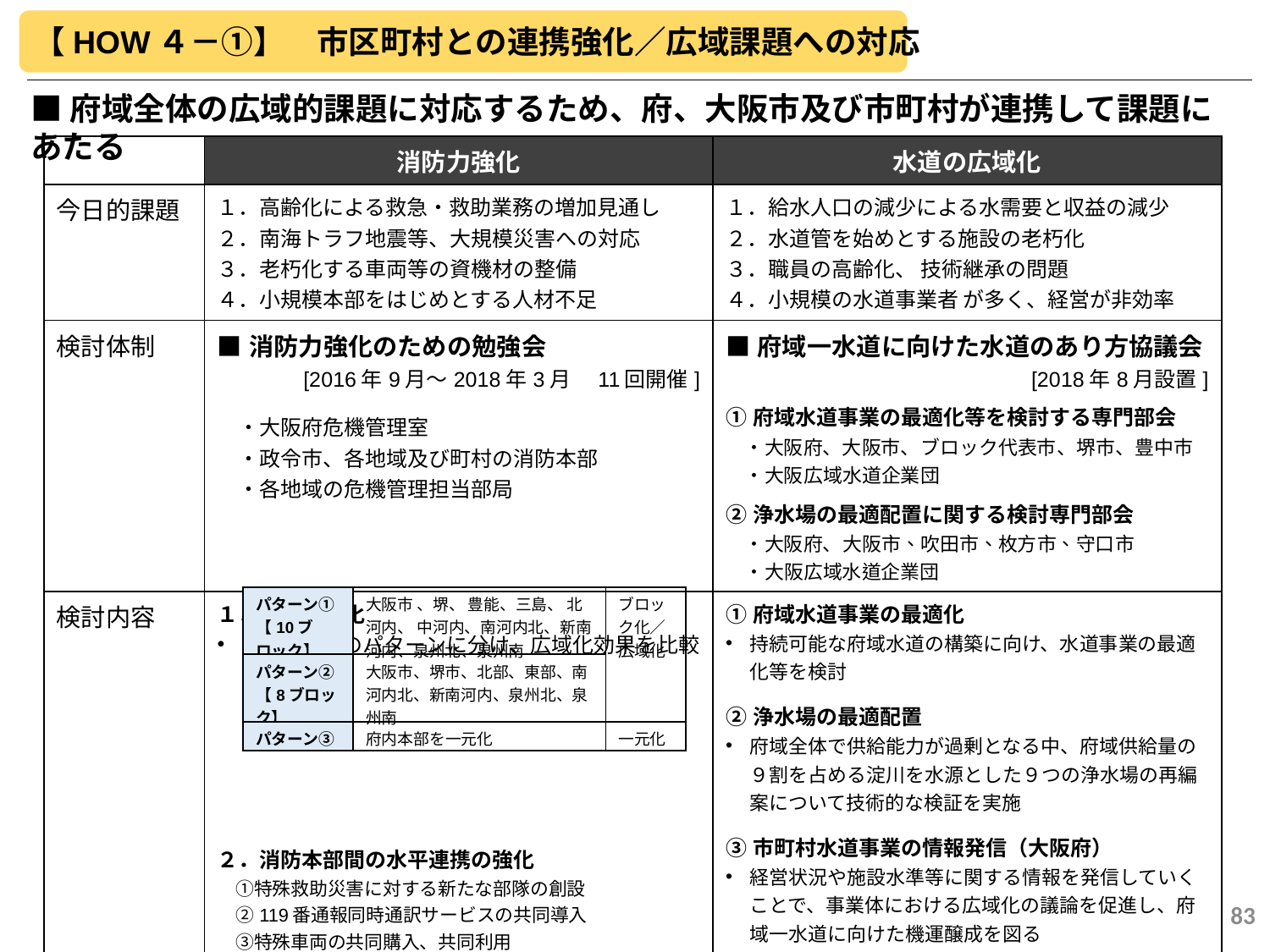

【HOW４－①】　市区町村との連携強化／広域課題への対応
■府域全体の広域的課題に対応するため、府、大阪市及び市町村が連携して課題にあたる
|  | 消防力強化 | 水道の広域化 |
| --- | --- | --- |
| 今日的課題 | １．高齢化による救急・救助業務の増加見通し ２．南海トラフ地震等、大規模災害への対応 ３．老朽化する車両等の資機材の整備 ４．小規模本部をはじめとする人材不足 | １．給水人口の減少による水需要と収益の減少 ２．水道管を始めとする施設の老朽化 ３．職員の高齢化、 技術継承の問題 ４．小規模の水道事業者 が多く、経営が非効率 |
| 検討体制 | ■消防力強化のための勉強会 [2016年9月～2018年3月　11回開催] 　・大阪府危機管理室 　・政令市、各地域及び町村の消防本部 　・各地域の危機管理担当部局 | ■府域一水道に向けた水道のあり方協議会 [2018年8月設置] ①府域水道事業の最適化等を検討する専門部会 　・大阪府、大阪市、ブロック代表市、堺市、豊中市 　・大阪広域水道企業団 ②浄水場の最適配置に関する検討専門部会 　・大阪府、大阪市、吹田市、枚方市、守口市 　・大阪広域水道企業団 |
| 検討内容 | １．消防広域化 次の三つのパターンに分け、広域化効果を比較分析 ２．消防本部間の水平連携の強化 　①特殊救助災害に対する新たな部隊の創設 　②119番通報同時通訳サービスの共同導入 　③特殊車両の共同購入、共同利用 　④指令業務の共同運用の推進 　⑤消防本部間の人事交流の推進 　⑥消防車両の機関員（運転・操作員）の養成 　⑦派遣型指導要員によるOJTの実施 　⑧緊急消防援助隊大阪府大隊の後方支援活動の強化 | ①府域水道事業の最適化 持続可能な府域水道の構築に向け、水道事業の最適化等を検討 ②浄水場の最適配置 府域全体で供給能力が過剰となる中、府域供給量の９割を占める淀川を水源とした９つの浄水場の再編案について技術的な検証を実施 ③市町村水道事業の情報発信（大阪府） 経営状況や施設水準等に関する情報を発信していくことで、事業体における広域化の議論を促進し、府域一水道に向けた機運醸成を図る |
| パターン① 【10ブロック】 | 大阪市 、堺、 豊能、三島、 北河内、 中河内、南河内北、新南河内、泉州北、泉州南 | ブロック化／広域化 |
| --- | --- | --- |
| パターン② 【8ブロック】 | 大阪市、堺市、北部、東部、南河内北、新南河内、泉州北、泉州南 |  |
| パターン③ | 府内本部を一元化 | 一元化 |
83